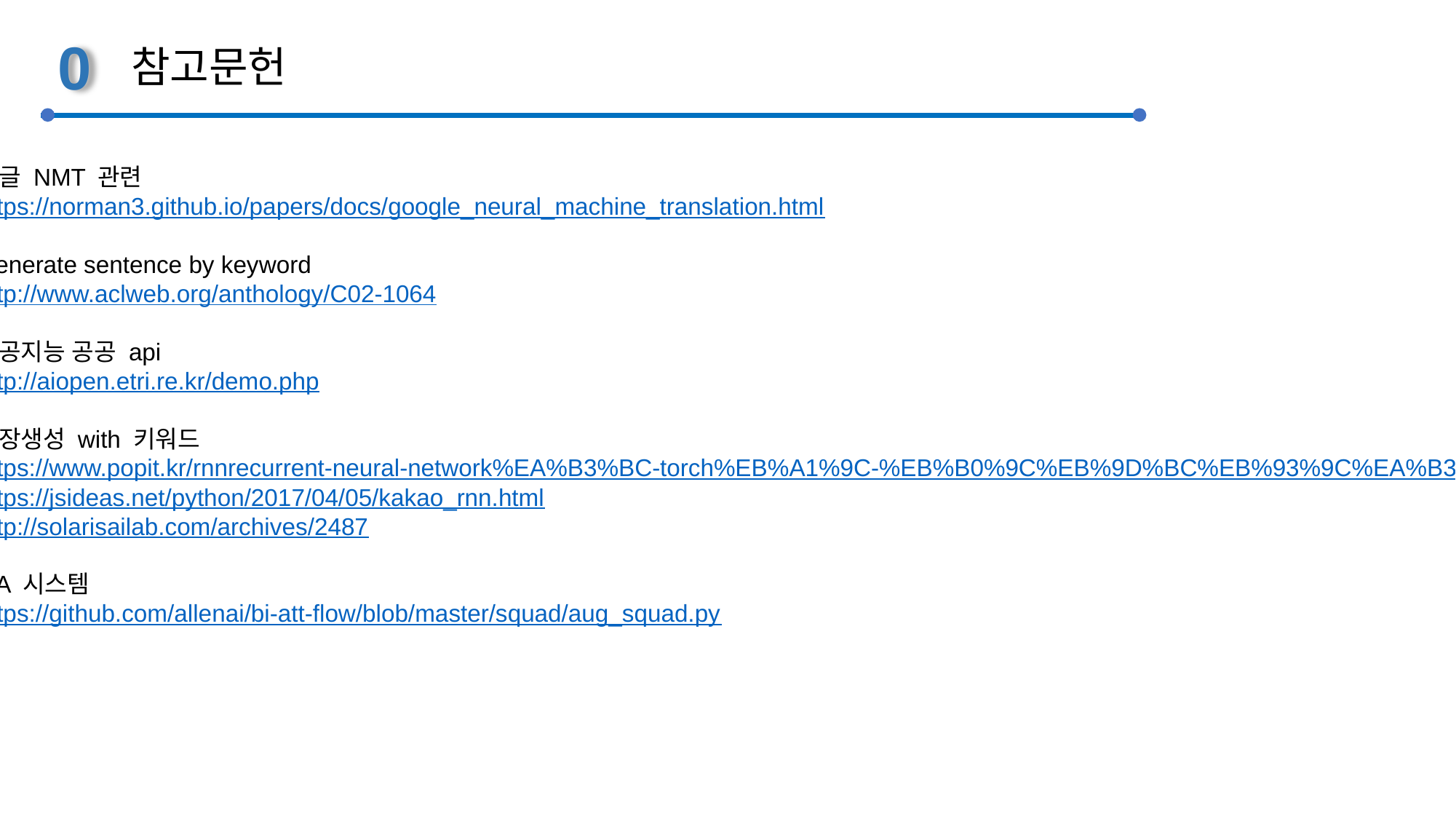

0
참고문헌

구글 NMT 관련
https://norman3.github.io/papers/docs/google_neural_machine_translation.html

Generate sentence by keyword
http://www.aclweb.org/anthology/C02-1064

인공지능 공공 api
http://aiopen.etri.re.kr/demo.php

문장생성 with 키워드
https://www.popit.kr/rnnrecurrent-neural-network%EA%B3%BC-torch%EB%A1%9C-%EB%B0%9C%EB%9D%BC%EB%93%9C%EA%B3%A1-%EC%9E%91%EC%82%AC%ED%95%98%EA%B8%B0/
https://jsideas.net/python/2017/04/05/kakao_rnn.html
http://solarisailab.com/archives/2487

QA 시스템
https://github.com/allenai/bi-att-flow/blob/master/squad/aug_squad.py